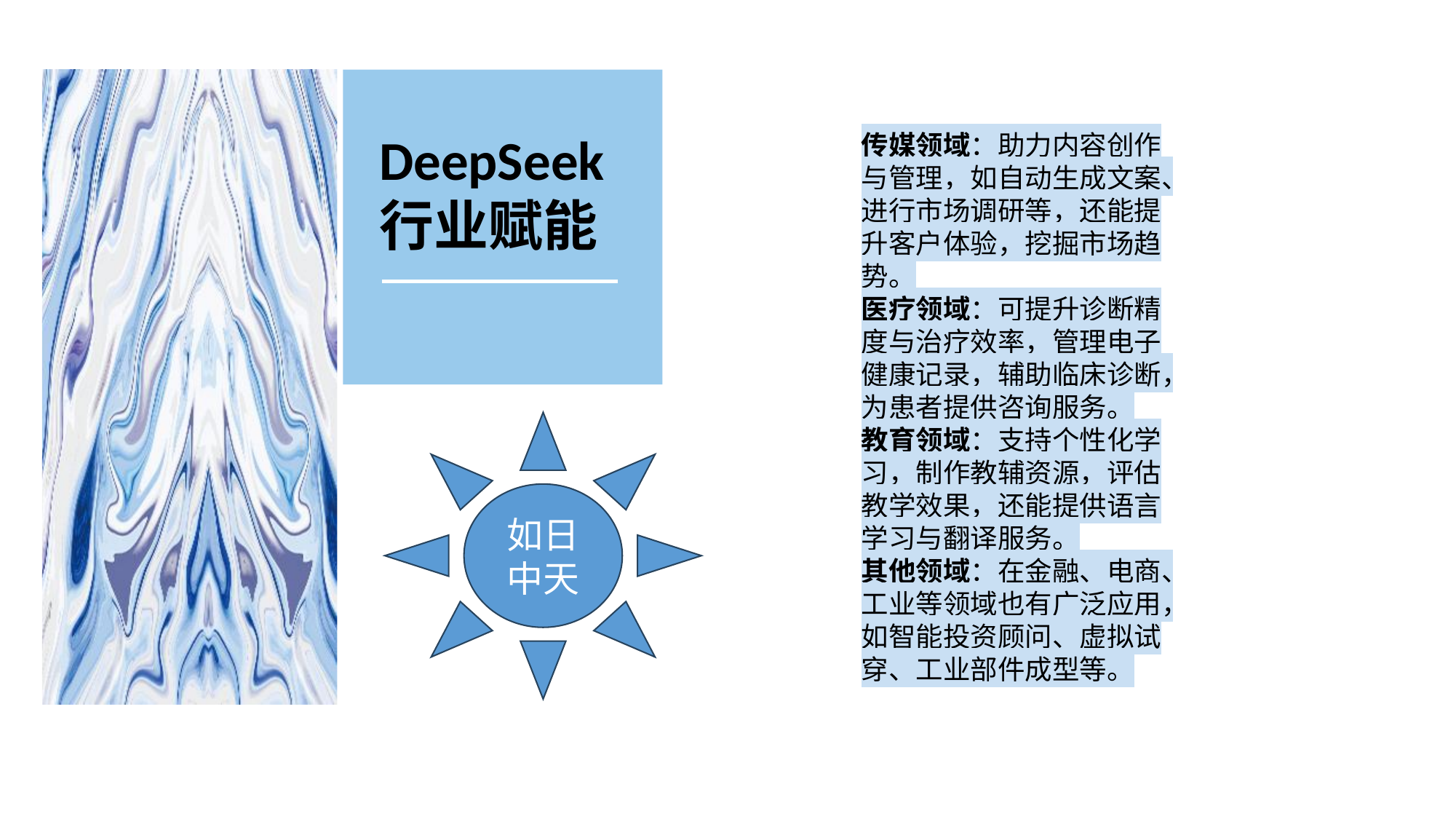

DeepSeek
行业赋能
传媒领域：助力内容创作与管理，如自动生成文案、进行市场调研等，还能提升客户体验，挖掘市场趋势。
医疗领域：可提升诊断精度与治疗效率，管理电子健康记录，辅助临床诊断，为患者提供咨询服务。
教育领域：支持个性化学习，制作教辅资源，评估教学效果，还能提供语言学习与翻译服务。
其他领域：在金融、电商、工业等领域也有广泛应用，如智能投资顾问、虚拟试穿、工业部件成型等。
如日中天